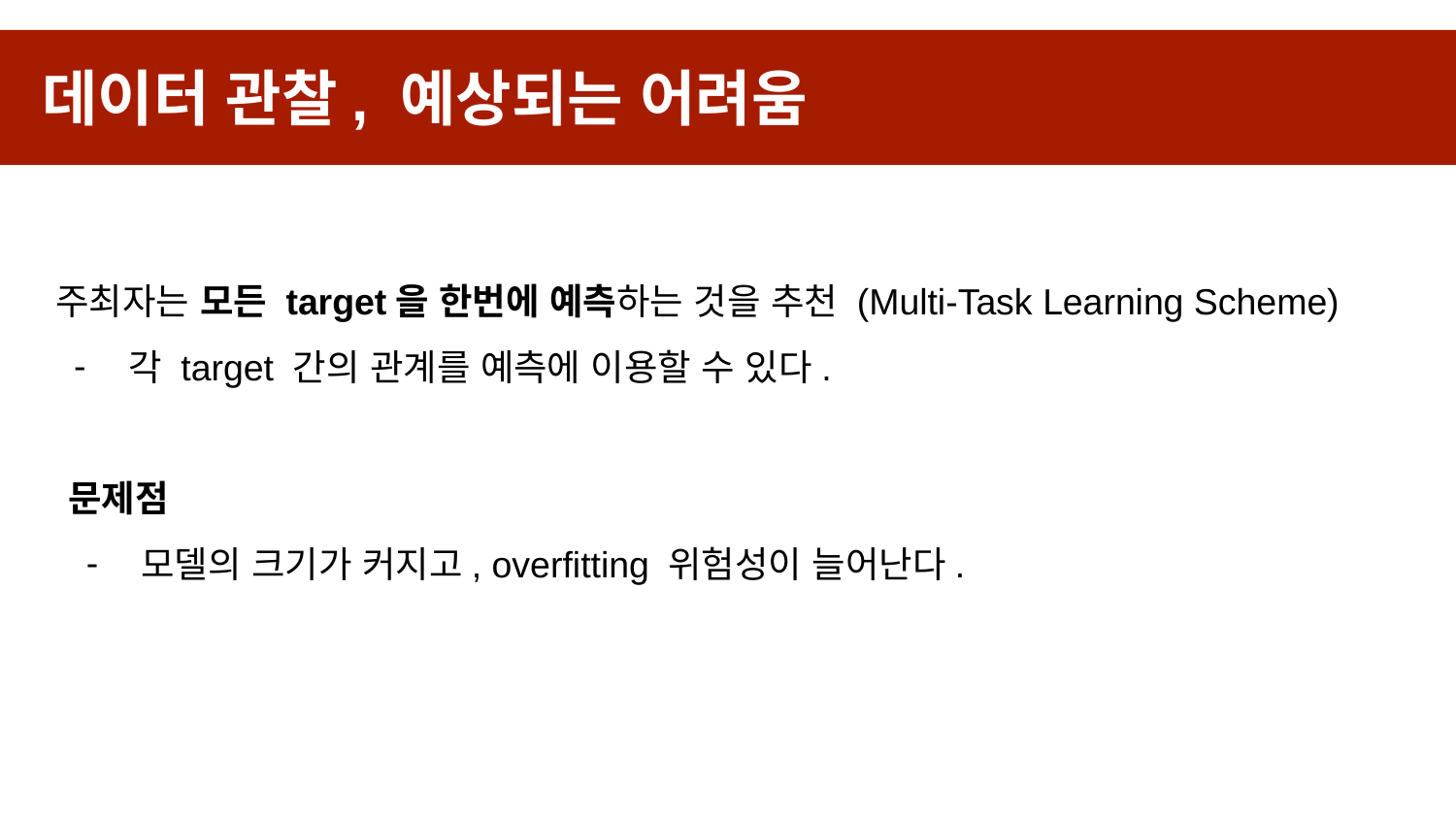

데이터 관찰, 예상되는 어려움
주최자는 모든 target을 한번에 예측하는 것을 추천 (Multi-Task Learning Scheme)
각 target 간의 관계를 예측에 이용할 수 있다.
문제점
모델의 크기가 커지고, overfitting 위험성이 늘어난다.